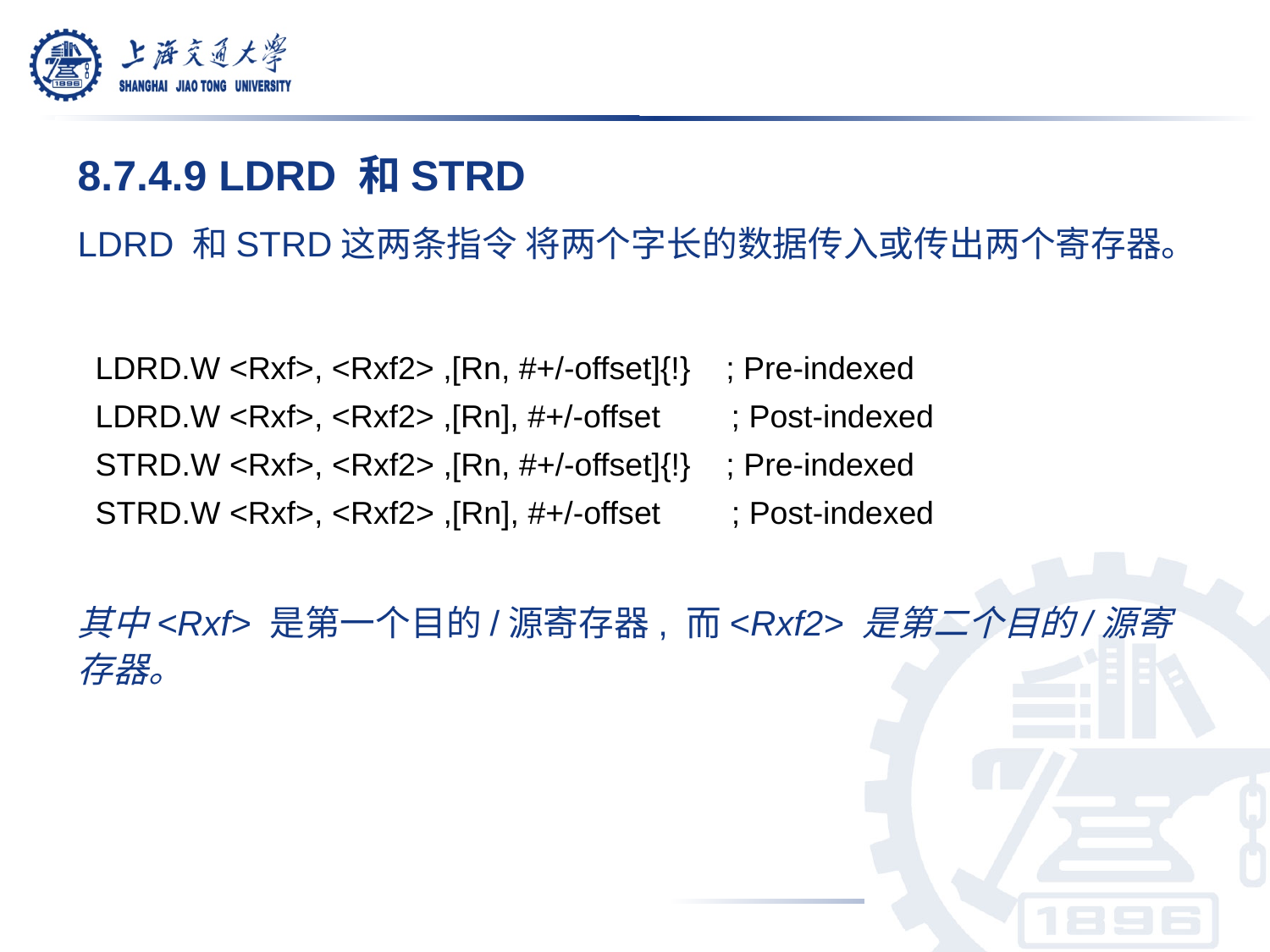

8.7.4.9 LDRD 和STRD
LDRD 和STRD这两条指令 将两个字长的数据传入或传出两个寄存器。

  LDRD.W <Rxf>, <Rxf2> ,[Rn, #+/-offset]{!}    ; Pre-indexed
  LDRD.W <Rxf>, <Rxf2> ,[Rn], #+/-offset        ; Post-indexed
  STRD.W <Rxf>, <Rxf2> ,[Rn, #+/-offset]{!}    ; Pre-indexed
  STRD.W <Rxf>, <Rxf2> ,[Rn], #+/-offset        ; Post-indexed

其中<Rxf> 是第一个目的/源寄存器, 而<Rxf2> 是第二个目的/源寄存器。